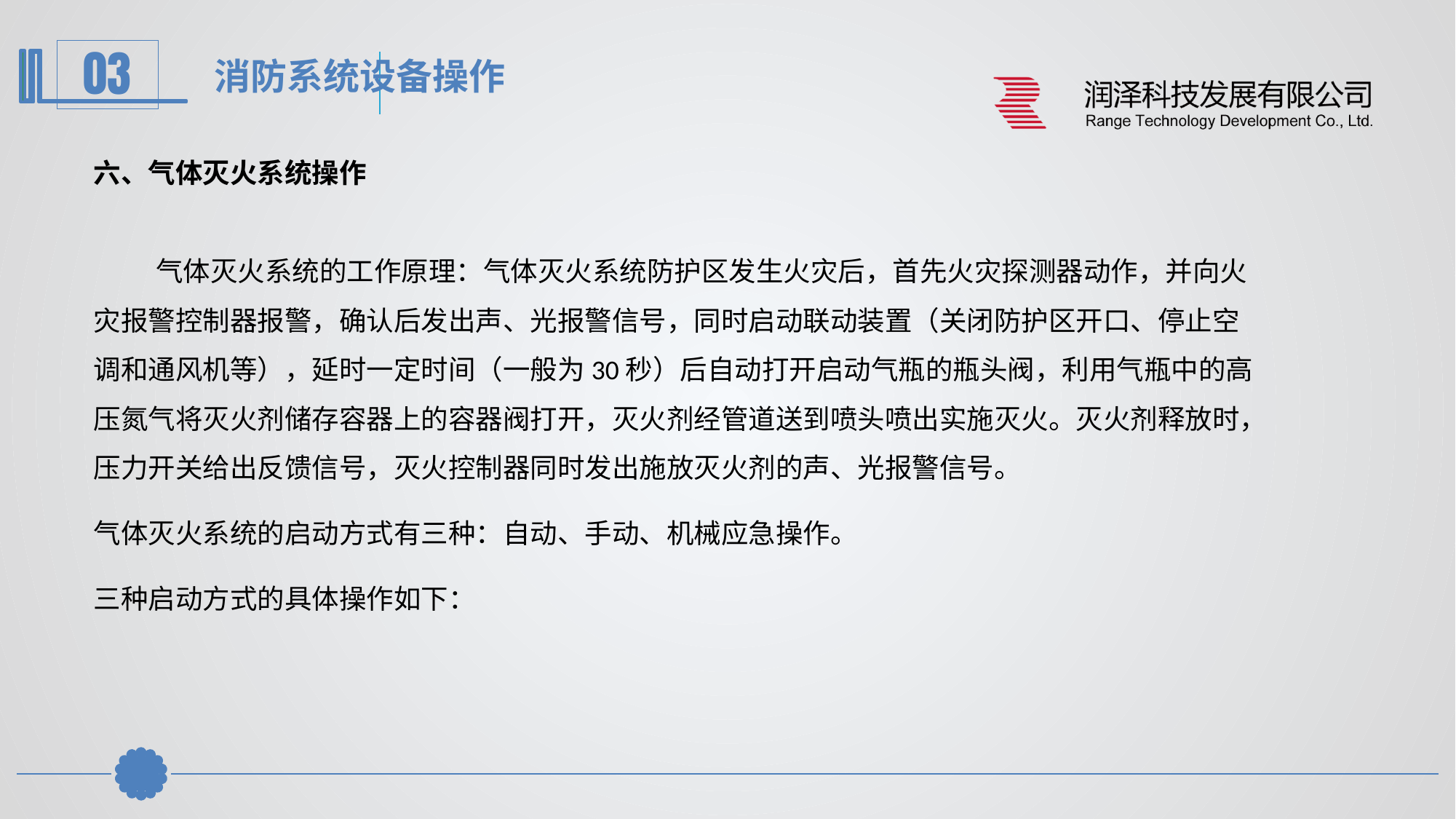

消防系统设备操作
六、气体灭火系统操作

         气体灭火系统的工作原理：气体灭火系统防护区发生火灾后，首先火灾探测器动作，并向火灾报警控制器报警，确认后发出声、光报警信号，同时启动联动装置（关闭防护区开口、停止空调和通风机等），延时一定时间（一般为30秒）后自动打开启动气瓶的瓶头阀，利用气瓶中的高压氮气将灭火剂储存容器上的容器阀打开，灭火剂经管道送到喷头喷出实施灭火。灭火剂释放时，压力开关给出反馈信号，灭火控制器同时发出施放灭火剂的声、光报警信号。
气体灭火系统的启动方式有三种：自动、手动、机械应急操作。
三种启动方式的具体操作如下：
54